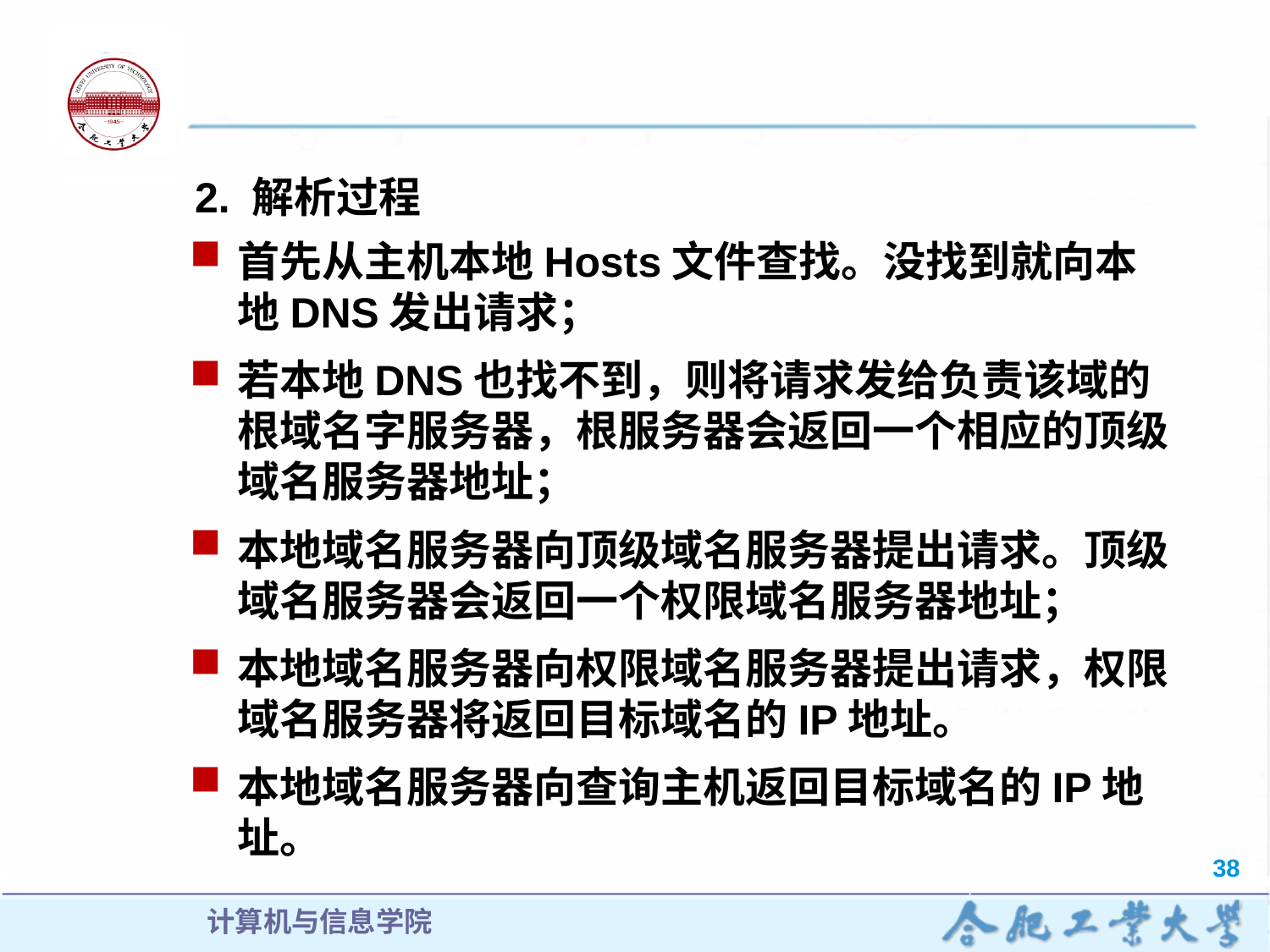

2. 解析过程
首先从主机本地Hosts文件查找。没找到就向本地DNS发出请求；
若本地DNS也找不到，则将请求发给负责该域的根域名字服务器，根服务器会返回一个相应的顶级域名服务器地址；
本地域名服务器向顶级域名服务器提出请求。顶级域名服务器会返回一个权限域名服务器地址；
本地域名服务器向权限域名服务器提出请求，权限域名服务器将返回目标域名的IP地址。
本地域名服务器向查询主机返回目标域名的IP地址。